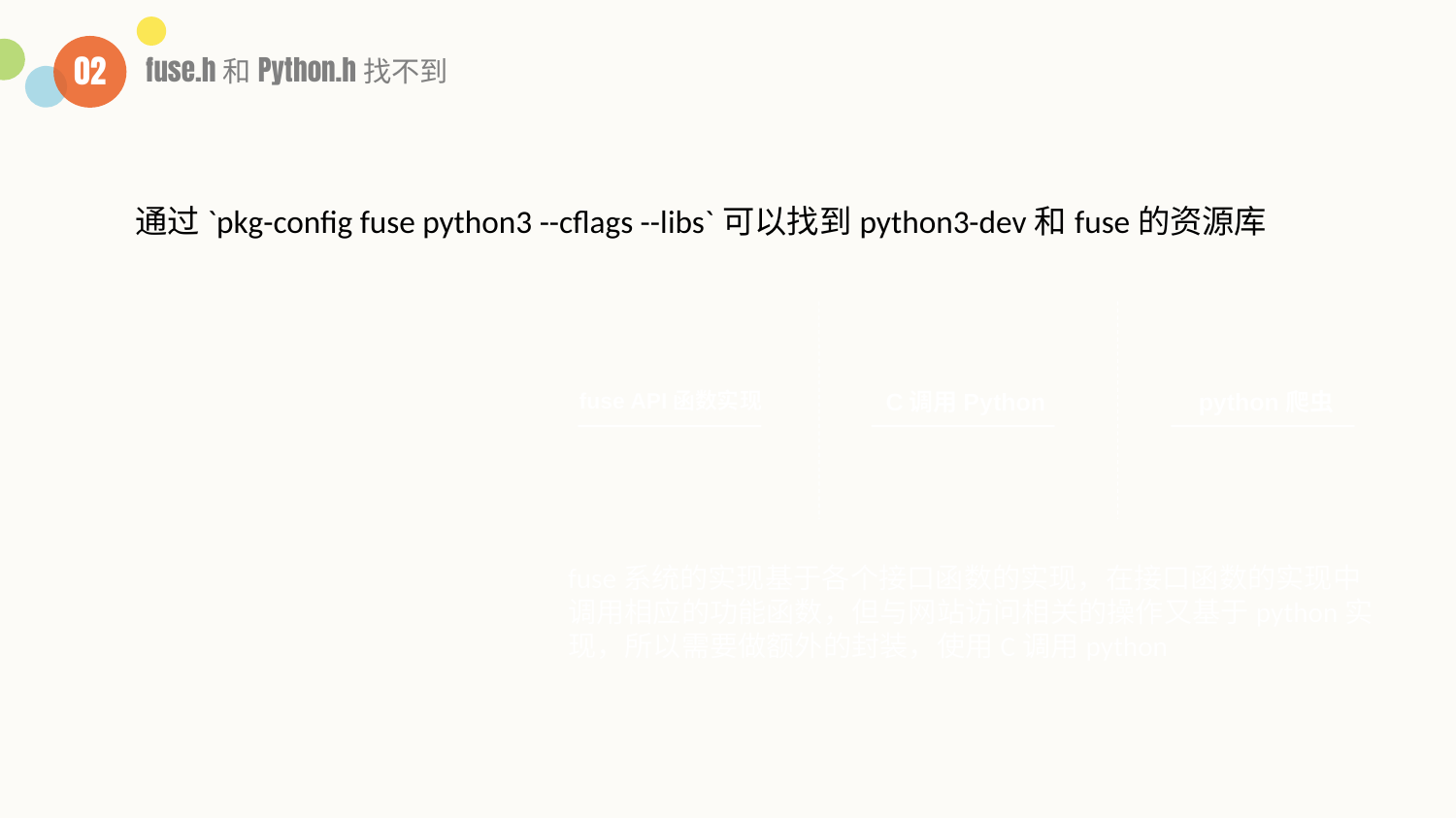

02
fuse.h和Python.h找不到

通过`pkg-config fuse python3 --cflags --libs`可以找到python3-dev和fuse的资源库

fuse API函数实现
C调用Python
python爬虫

fuse系统的实现基于各个接口函数的实现，在接口函数的实现中调用相应的功能函数，但与网站访问相关的操作又基于python实现，所以需要做额外的封装，使用C调用python